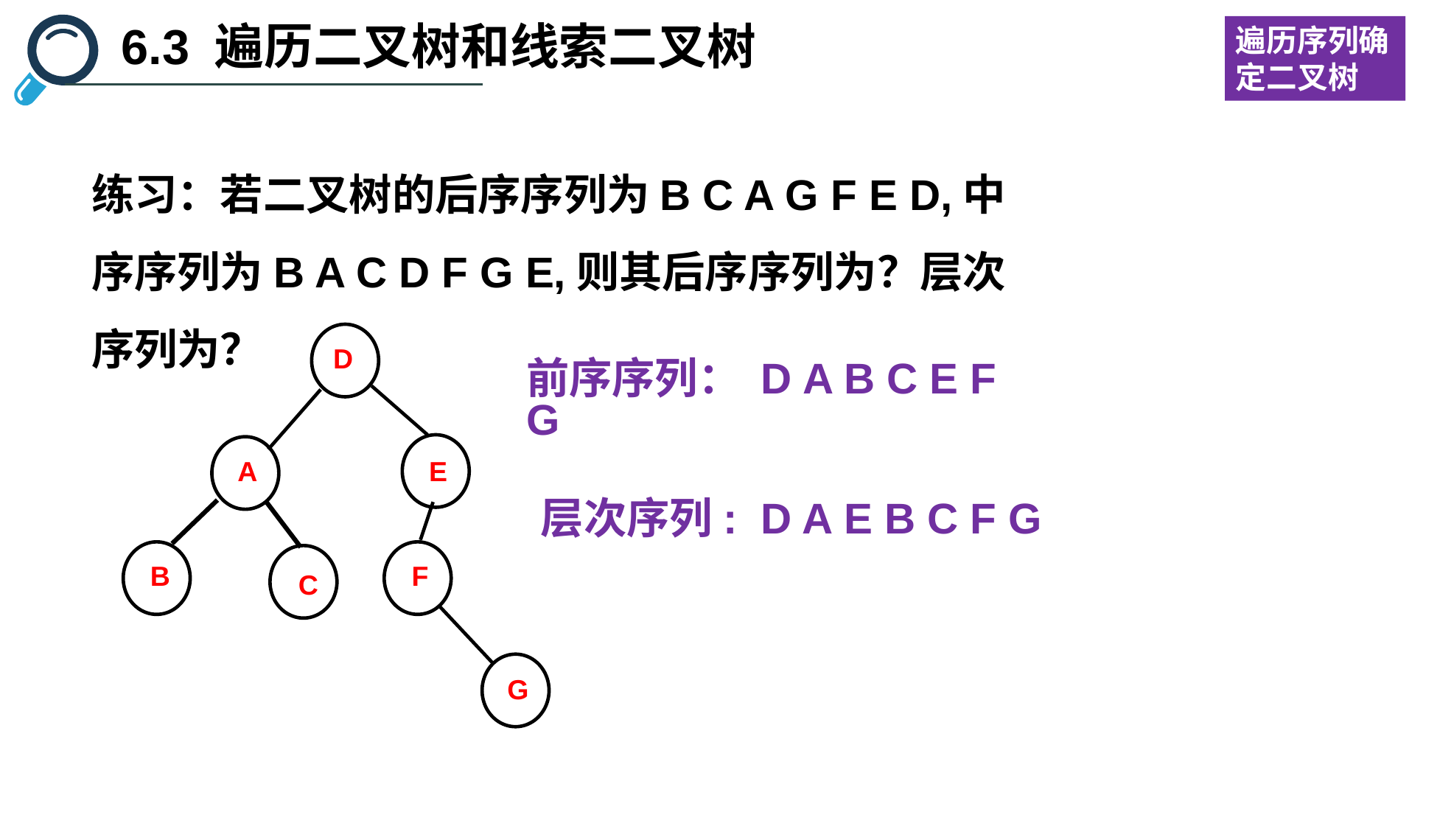

6.3 遍历二叉树和线索二叉树
遍历序列确定二叉树
练习：若二叉树的后序序列为B C A G F E D,中序序列为B A C D F G E,则其后序序列为？层次序列为？

D

E

A

B

F

C

G
前序序列： D A B C E F G
层次序列:  D A E B C F G